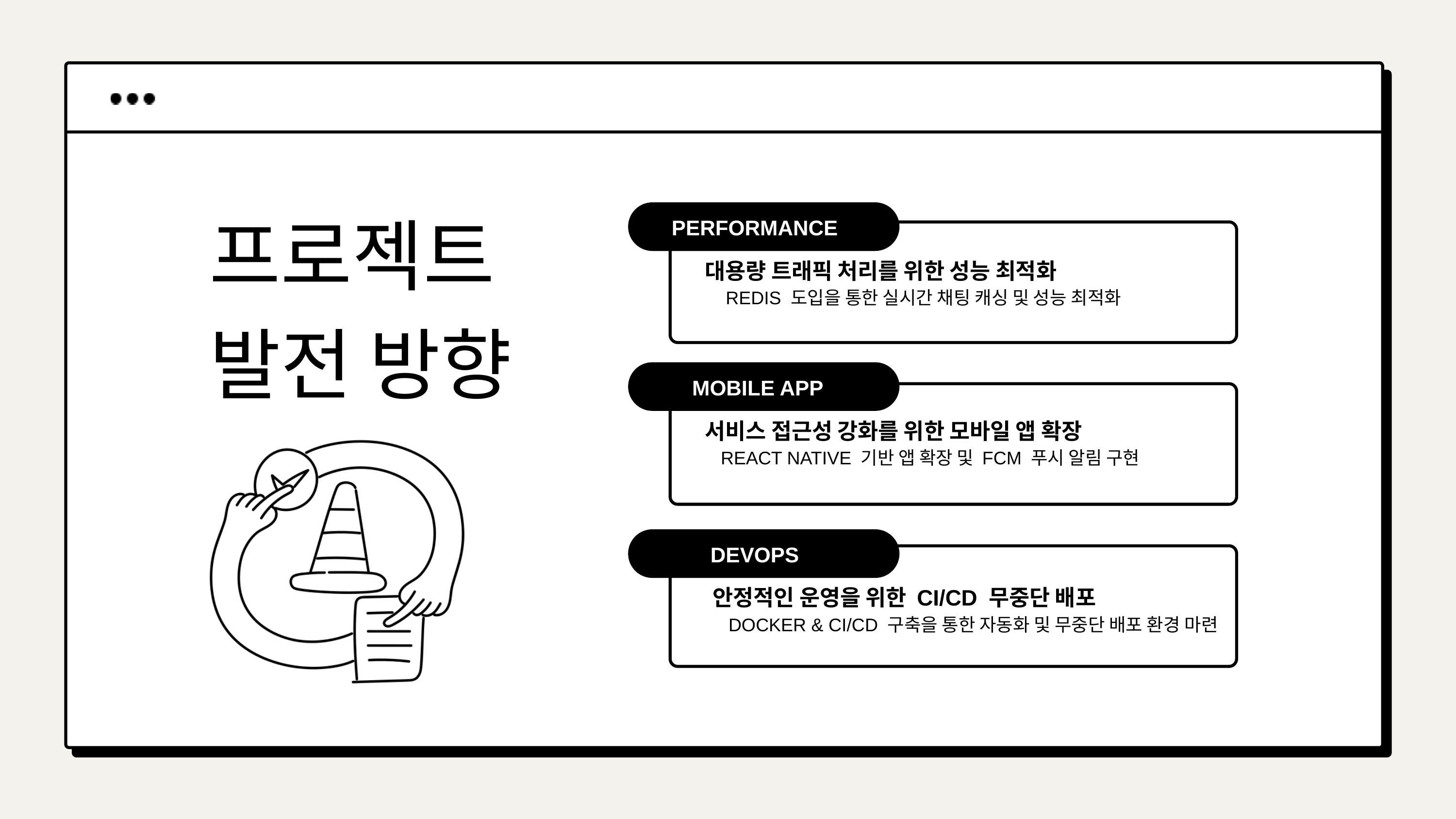

프로젝트
발전 방향

PERFORMANCE

대용량 트래픽 처리를 위한 성능 최적화
 REDIS 도입을 통한 실시간 채팅 캐싱 및 성능 최적화

 MOBILE APP

서비스 접근성 강화를 위한 모바일 앱 확장

REACT NATIVE 기반 앱 확장 및 FCM 푸시 알림 구현

DEVOPS

안정적인 운영을 위한 CI/CD 무중단 배포
DOCKER & CI/CD 구축을 통한 자동화 및 무중단 배포 환경 마련